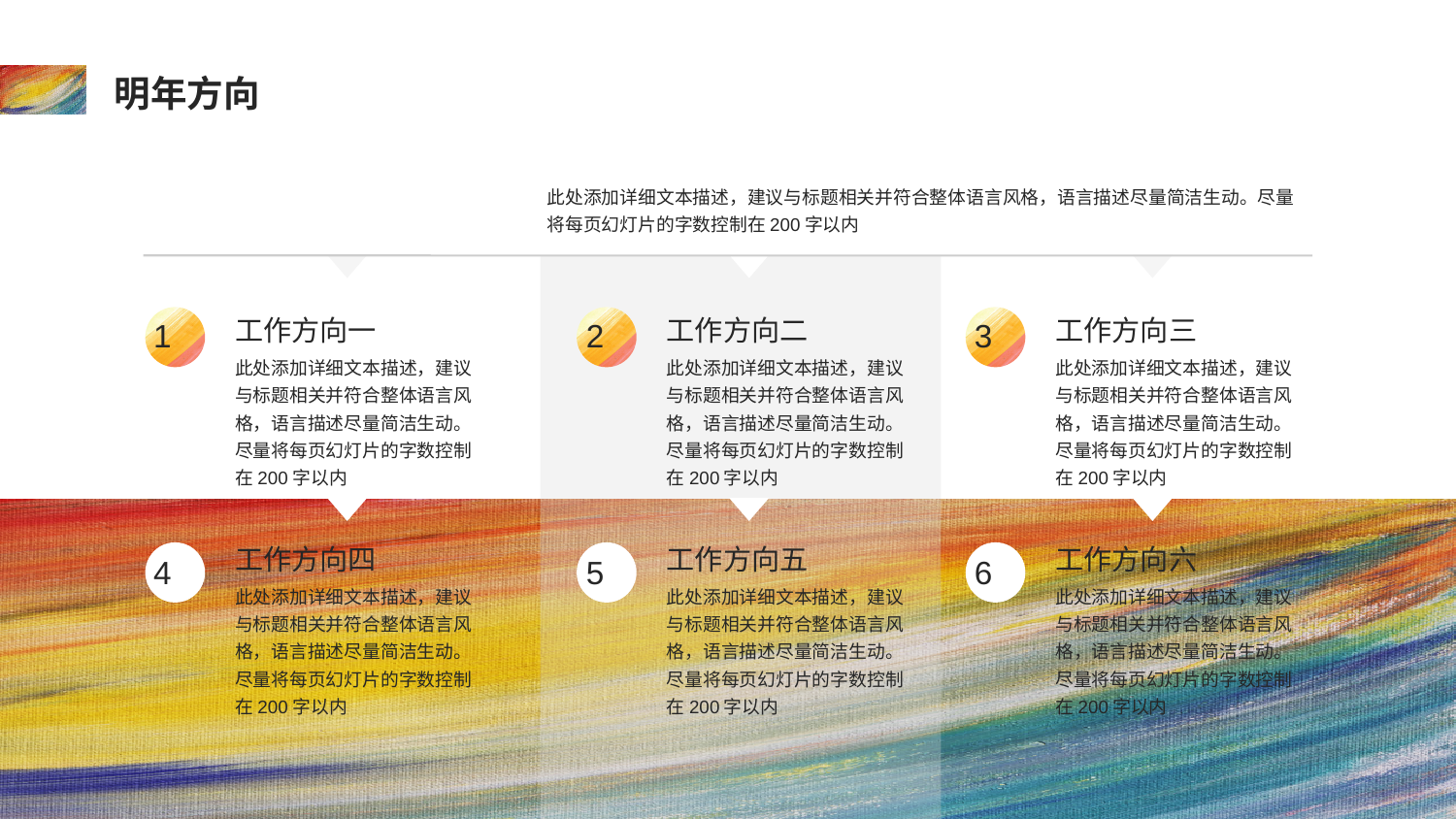

# 明年方向
此处添加详细文本描述，建议与标题相关并符合整体语言风格，语言描述尽量简洁生动。尽量将每页幻灯片的字数控制在200字以内

1

2

3
工作方向一
此处添加详细文本描述，建议与标题相关并符合整体语言风格，语言描述尽量简洁生动。尽量将每页幻灯片的字数控制在200字以内
工作方向二
此处添加详细文本描述，建议与标题相关并符合整体语言风格，语言描述尽量简洁生动。尽量将每页幻灯片的字数控制在200字以内
工作方向三
此处添加详细文本描述，建议与标题相关并符合整体语言风格，语言描述尽量简洁生动。尽量将每页幻灯片的字数控制在200字以内

工作方向四
此处添加详细文本描述，建议与标题相关并符合整体语言风格，语言描述尽量简洁生动。尽量将每页幻灯片的字数控制在200字以内
工作方向五
此处添加详细文本描述，建议与标题相关并符合整体语言风格，语言描述尽量简洁生动。尽量将每页幻灯片的字数控制在200字以内
工作方向六
此处添加详细文本描述，建议与标题相关并符合整体语言风格，语言描述尽量简洁生动。尽量将每页幻灯片的字数控制在200字以内

4

5

6